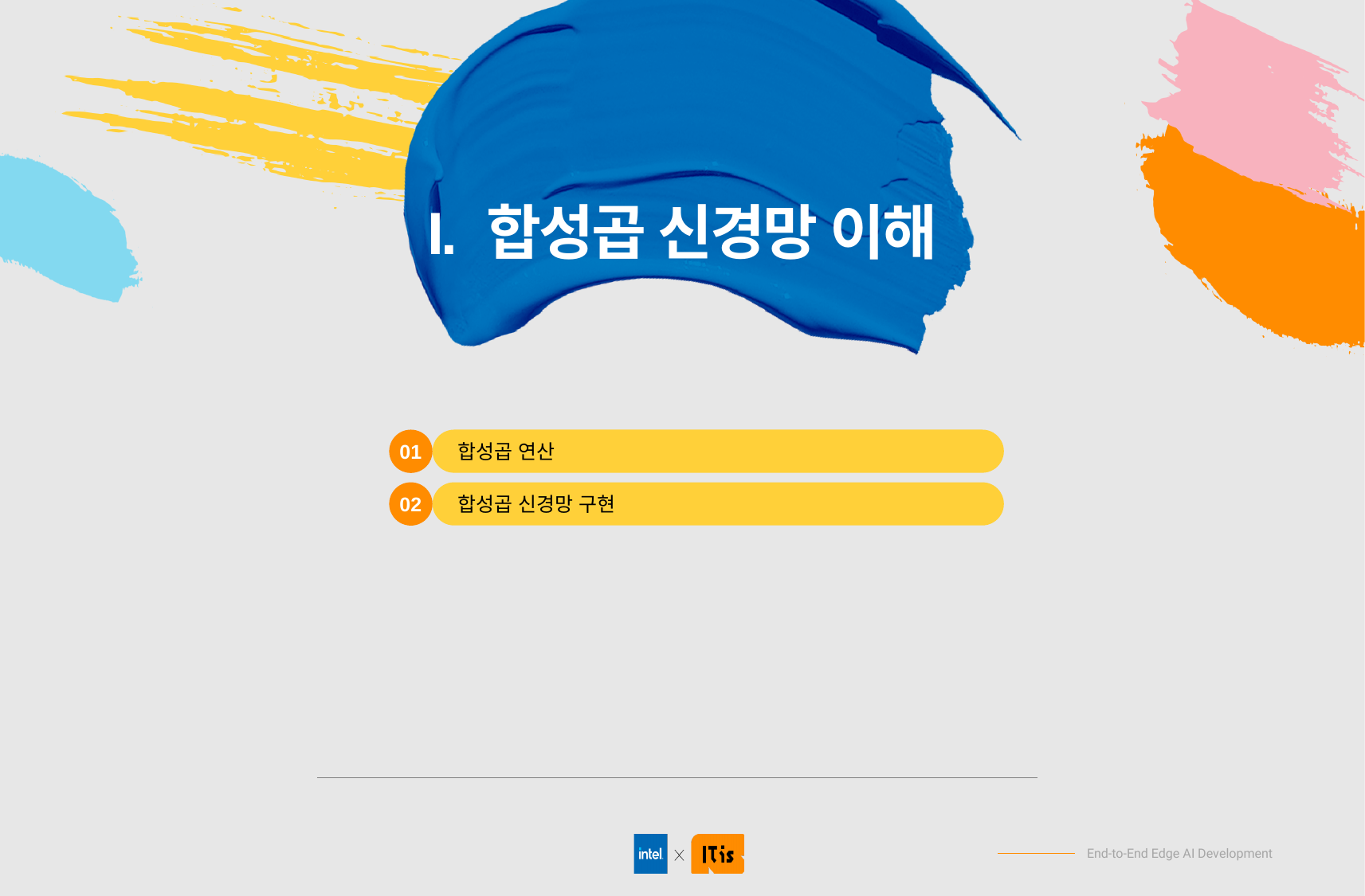

I. 합성곱 신경망 이해
합성곱 연산
01
합성곱 신경망 구현
02